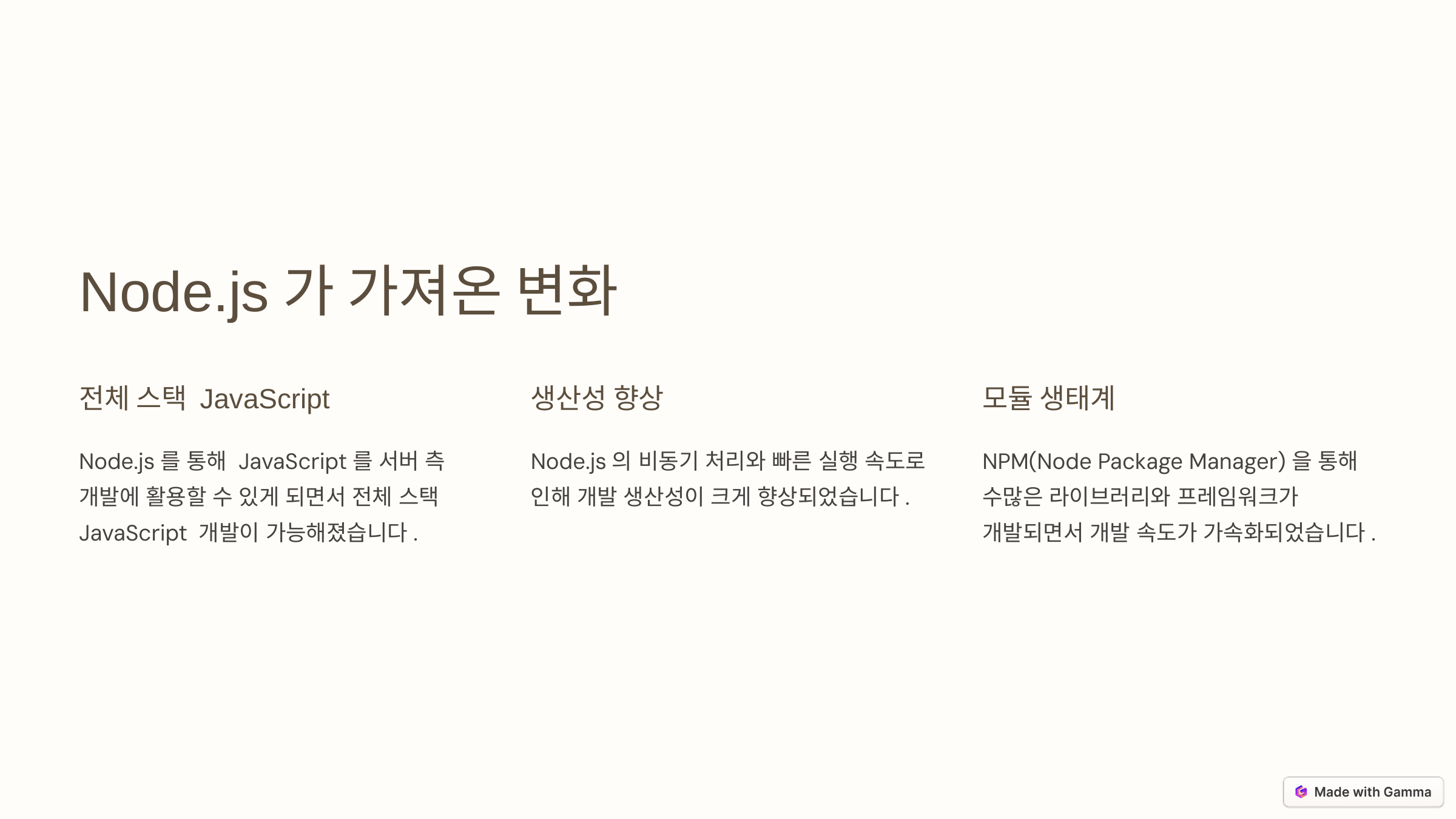

Node.js가 가져온 변화
전체 스택 JavaScript
생산성 향상
모듈 생태계
Node.js를 통해 JavaScript를 서버 측 개발에 활용할 수 있게 되면서 전체 스택 JavaScript 개발이 가능해졌습니다.
Node.js의 비동기 처리와 빠른 실행 속도로 인해 개발 생산성이 크게 향상되었습니다.
NPM(Node Package Manager)을 통해 수많은 라이브러리와 프레임워크가 개발되면서 개발 속도가 가속화되었습니다.